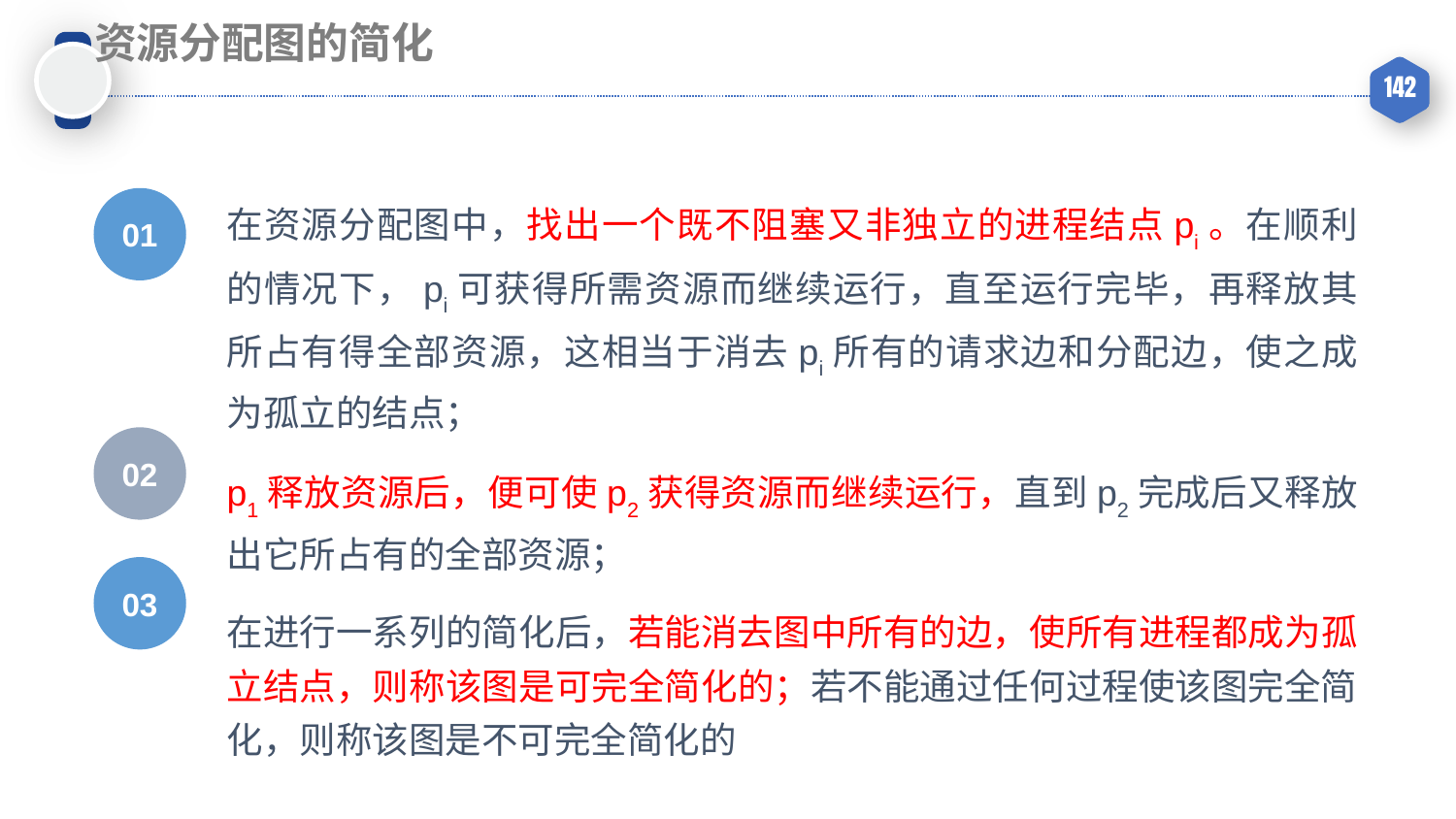

资源分配图的简化
在资源分配图中，找出一个既不阻塞又非独立的进程结点pi。在顺利的情况下，pi可获得所需资源而继续运行，直至运行完毕，再释放其所占有得全部资源，这相当于消去pi所有的请求边和分配边，使之成为孤立的结点；
p1释放资源后，便可使p2获得资源而继续运行，直到p2完成后又释放出它所占有的全部资源；
在进行一系列的简化后，若能消去图中所有的边，使所有进程都成为孤立结点，则称该图是可完全简化的；若不能通过任何过程使该图完全简化，则称该图是不可完全简化的
01
02
03